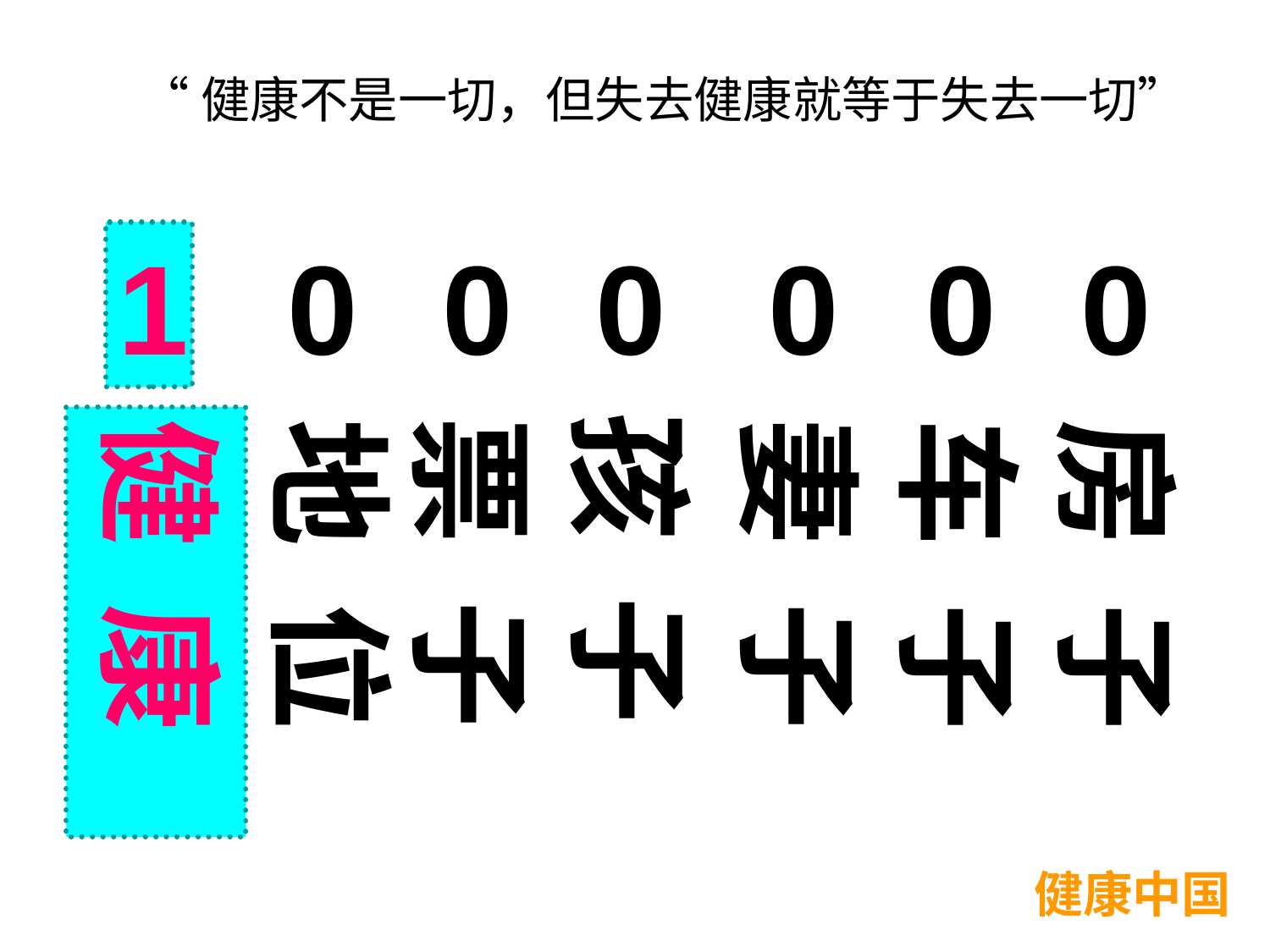

“健康不是一切，但失去健康就等于失去一切”

1
0
0
0
0
0
0
孩  子
票  子
妻  子
健  康
地  位
车  子
房  子
健 康
健康中国